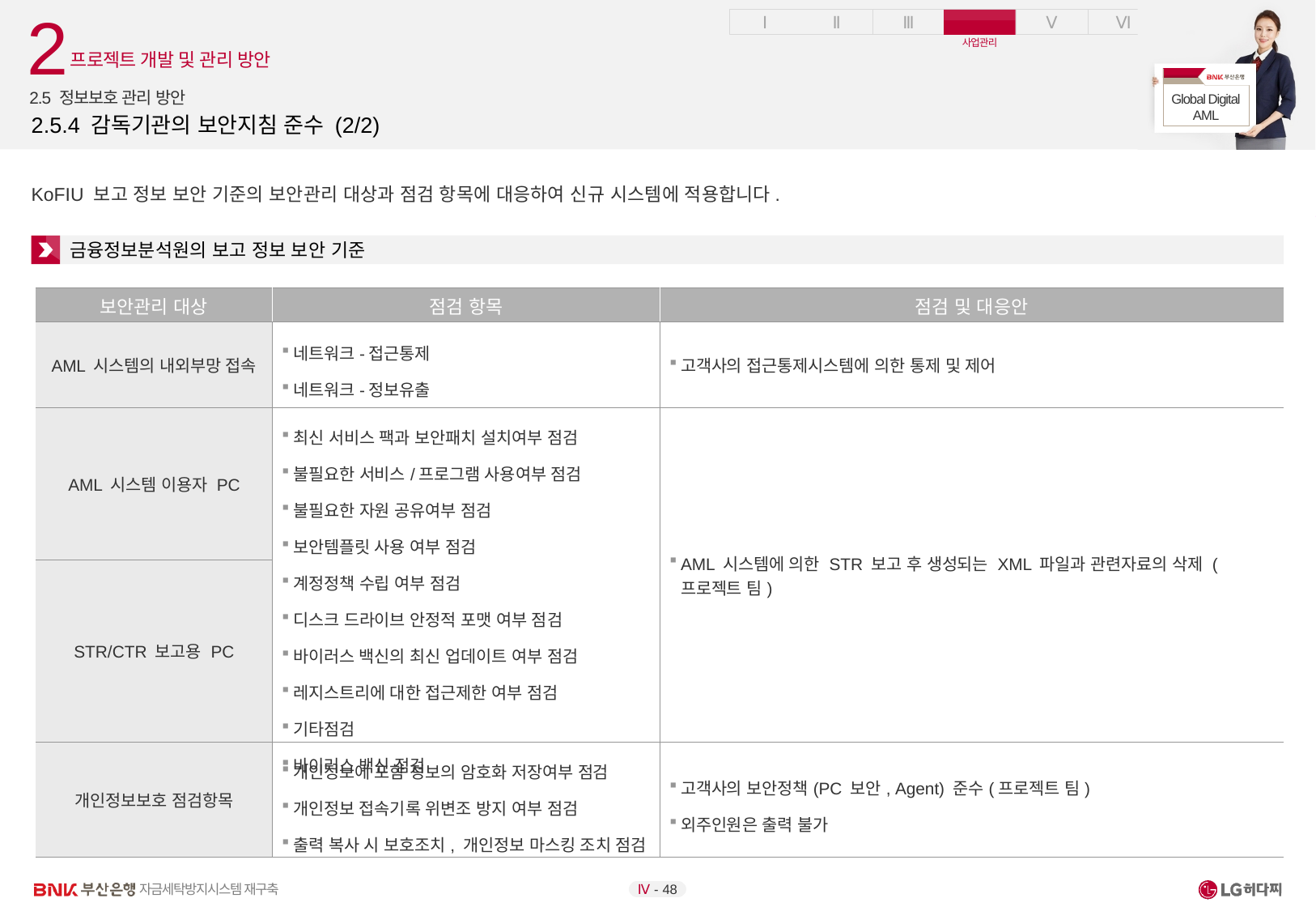

2
프로젝트 개발 및 관리 방안
2.5 정보보호 관리 방안
# 2.5.4 감독기관의 보안지침 준수 (2/2)
KoFIU 보고 정보 보안 기준의 보안관리 대상과 점검 항목에 대응하여 신규 시스템에 적용합니다.
금융정보분석원의 보고 정보 보안 기준

| 보안관리 대상 | 점검 항목 | 점검 및 대응안 |
| --- | --- | --- |
| AML 시스템의 내외부망 접속 | 네트워크-접근통제 네트워크-정보유출 | 고객사의 접근통제시스템에 의한 통제 및 제어 |
| AML 시스템 이용자 PC | 최신 서비스 팩과 보안패치 설치여부 점검 불필요한 서비스/프로그램 사용여부 점검 불필요한 자원 공유여부 점검 보안템플릿 사용 여부 점검 계정정책 수립 여부 점검 디스크 드라이브 안정적 포맷 여부 점검 바이러스 백신의 최신 업데이트 여부 점검 레지스트리에 대한 접근제한 여부 점검 기타점검 바이러스 백신 점검 | AML 시스템에 의한 STR 보고 후 생성되는 XML 파일과 관련자료의 삭제 (프로젝트 팀) |
| STR/CTR 보고용 PC |  |  |
| 개인정보보호 점검항목 | 개인정보에 포함 정보의 암호화 저장여부 점검 개인정보 접속기록 위변조 방지 여부 점검 출력 복사 시 보호조치, 개인정보 마스킹 조치 점검 | 고객사의 보안정책(PC 보안, Agent) 준수(프로젝트 팀) 외주인원은 출력 불가 |
Ⅳ - 48